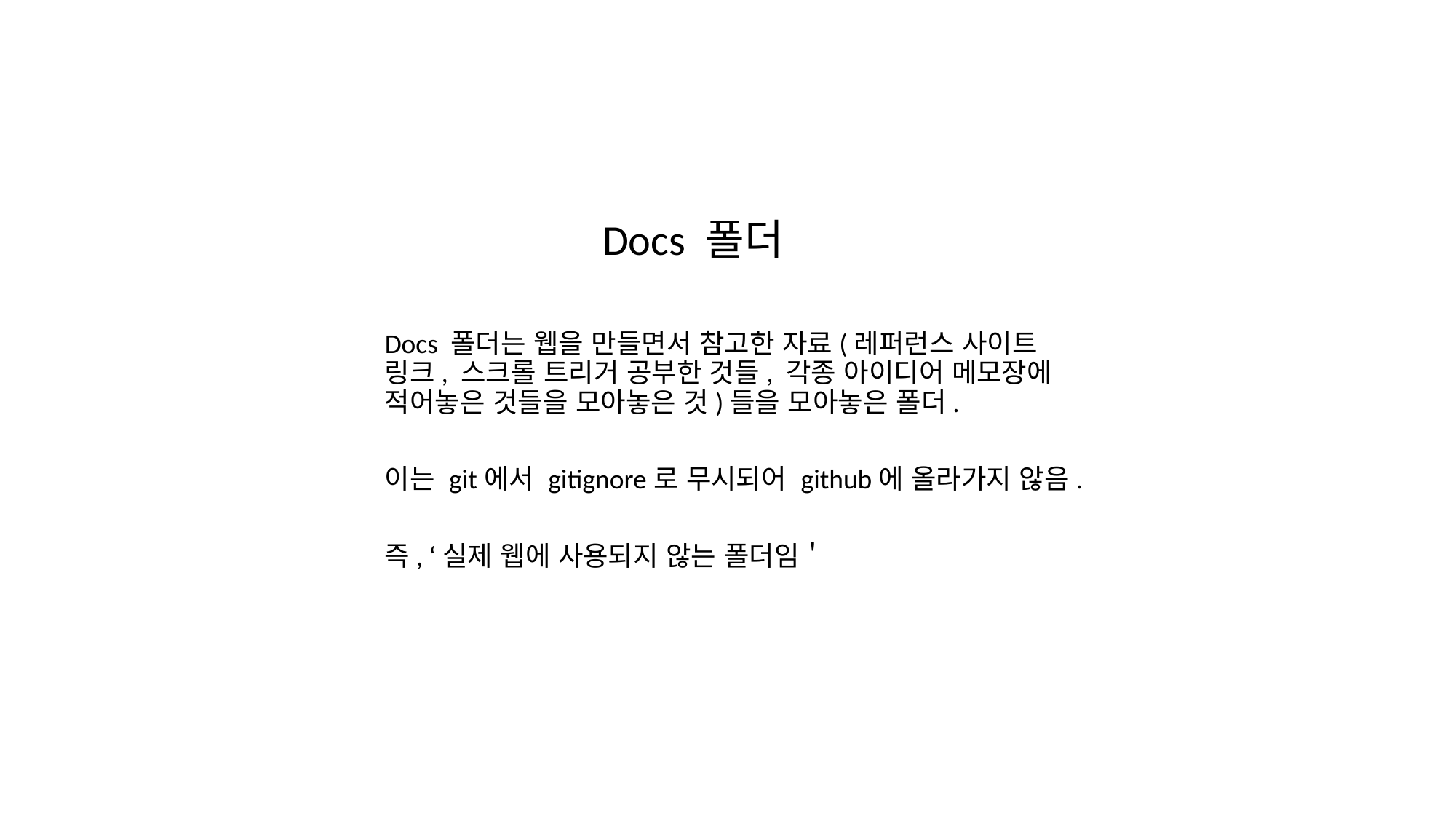

Docs 폴더
Docs 폴더는 웹을 만들면서 참고한 자료(레퍼런스 사이트 링크, 스크롤 트리거 공부한 것들, 각종 아이디어 메모장에 적어놓은 것들을 모아놓은 것)들을 모아놓은 폴더.

이는 git에서 gitignore로 무시되어 github에 올라가지 않음.

즉, ‘실제 웹에 사용되지 않는 폴더임＇